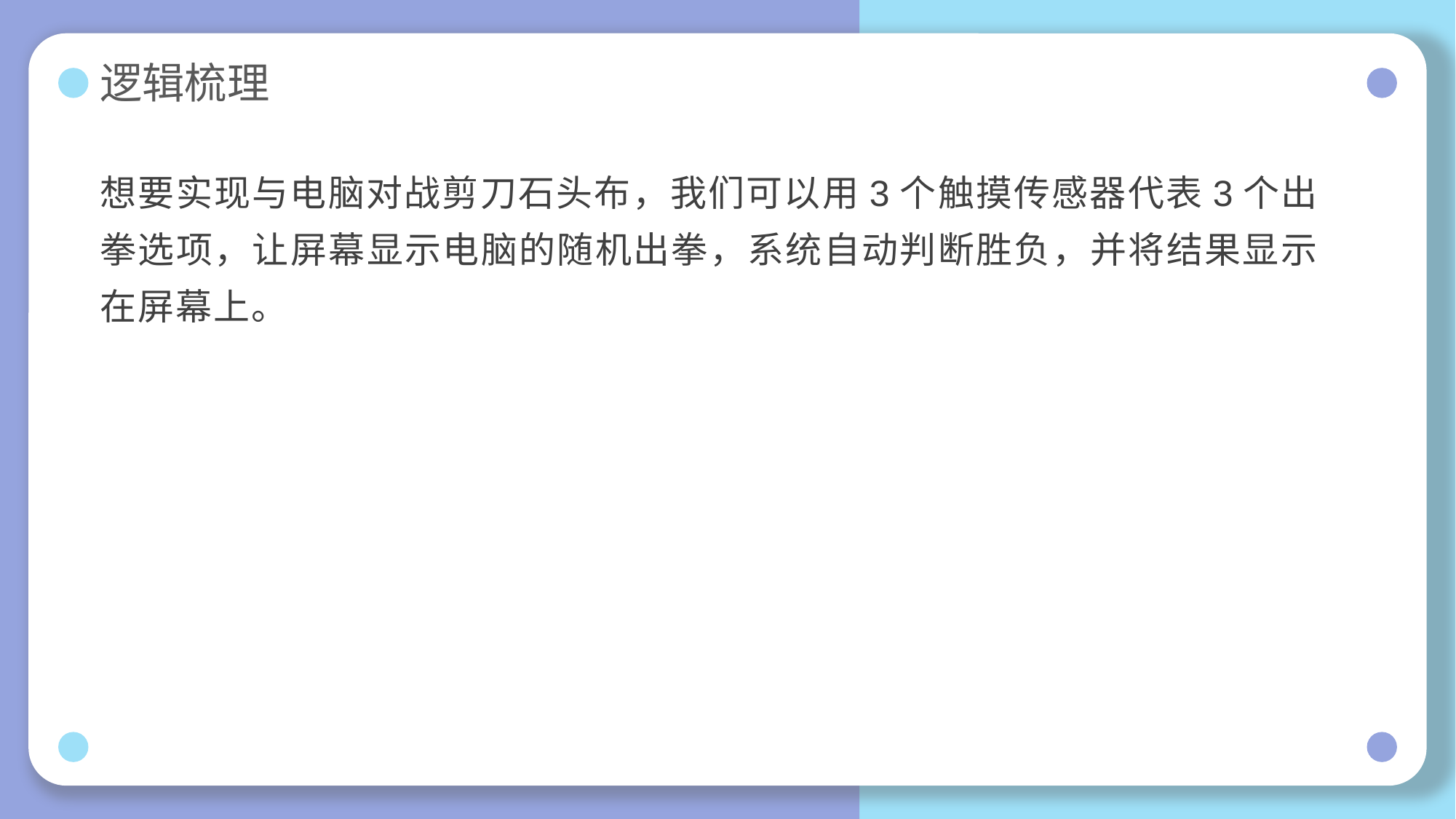

# 逻辑梳理
想要实现与电脑对战剪刀石头布，我们可以用3个触摸传感器代表3个出拳选项，让屏幕显示电脑的随机出拳，系统自动判断胜负，并将结果显示在屏幕上。